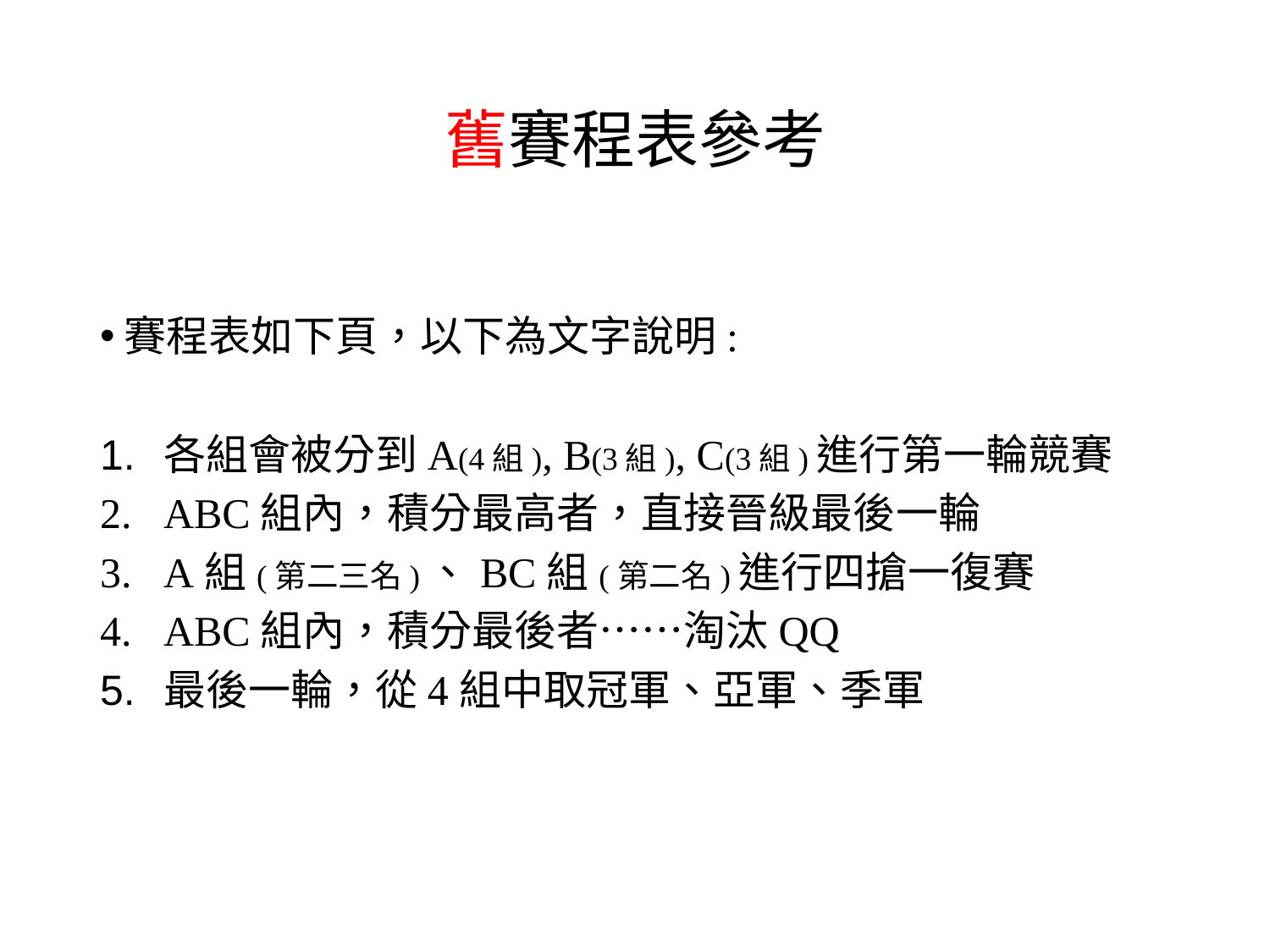

# 舊賽程表參考
賽程表如下頁，以下為文字說明:

各組會被分到A(4組), B(3組), C(3組)進行第一輪競賽
ABC組內，積分最高者，直接晉級最後一輪
A組(第二三名)、BC組(第二名)進行四搶一復賽
ABC組內，積分最後者……淘汰QQ
最後一輪，從4組中取冠軍、亞軍、季軍